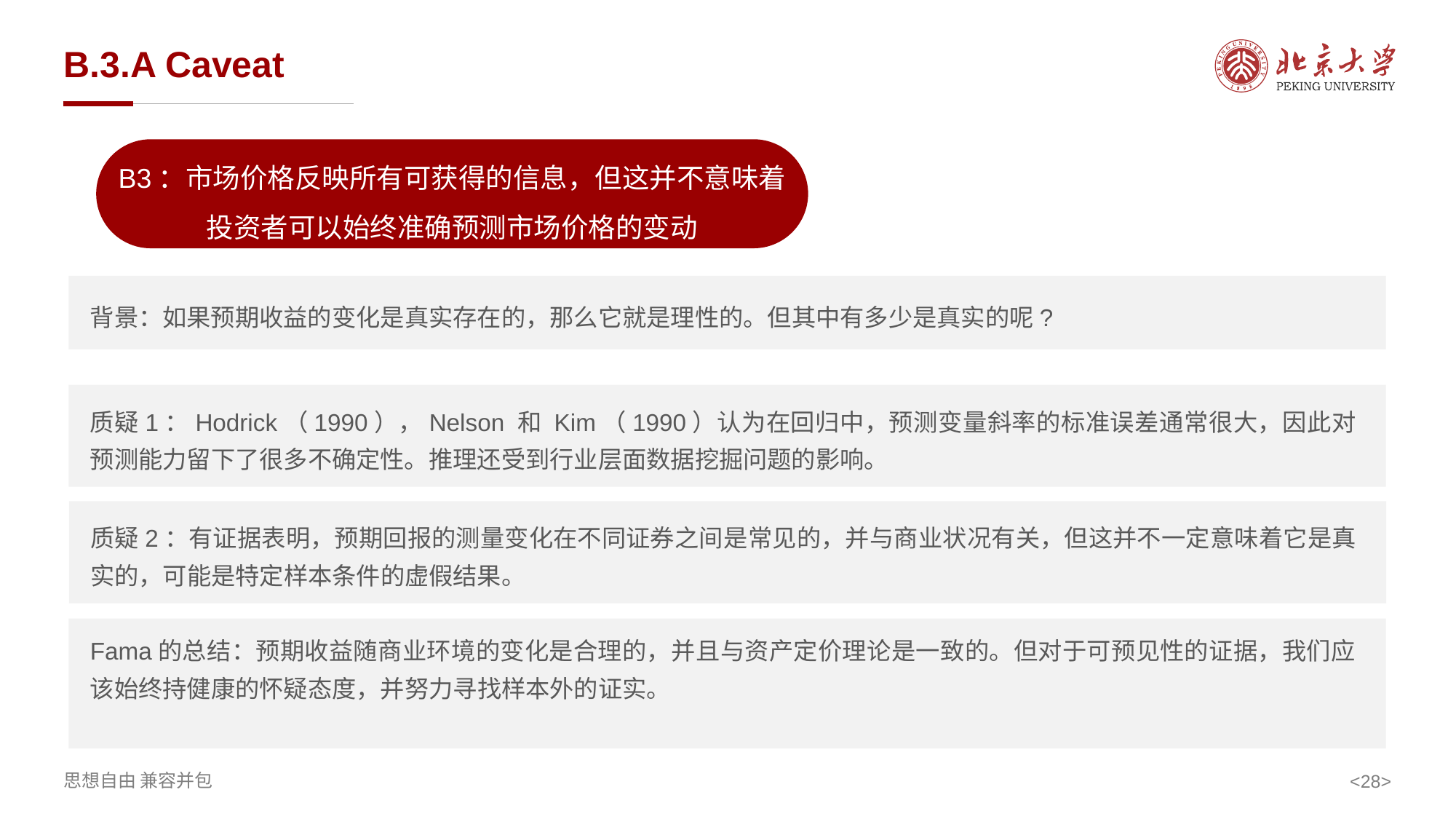

# B.3.A Caveat
B3：市场价格反映所有可获得的信息，但这并不意味着投资者可以始终准确预测市场价格的变动
背景：如果预期收益的变化是真实存在的，那么它就是理性的。但其中有多少是真实的呢?
质疑1：Hodrick（1990），Nelson 和 Kim（1990）认为在回归中，预测变量斜率的标准误差通常很大，因此对预测能力留下了很多不确定性。推理还受到行业层面数据挖掘问题的影响。
质疑2：有证据表明，预期回报的测量变化在不同证券之间是常见的，并与商业状况有关，但这并不一定意味着它是真实的，可能是特定样本条件的虚假结果。
Fama的总结：预期收益随商业环境的变化是合理的，并且与资产定价理论是一致的。但对于可预见性的证据，我们应该始终持健康的怀疑态度，并努力寻找样本外的证实。

<28>